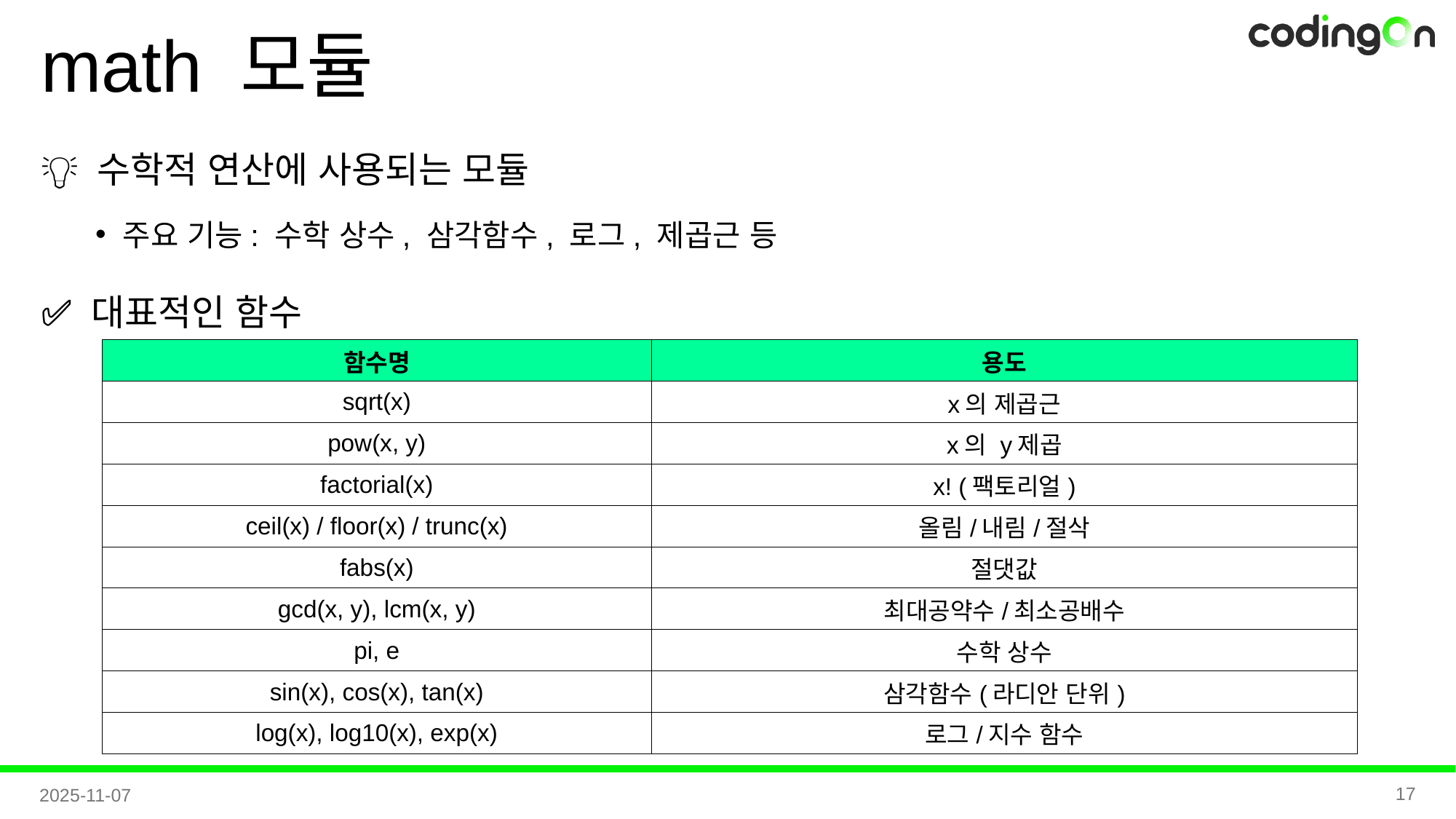

# math 모듈
💡 수학적 연산에 사용되는 모듈
주요 기능: 수학 상수, 삼각함수, 로그, 제곱근 등
✅ 대표적인 함수
| 함수명 | 용도 |
| --- | --- |
| sqrt(x) | x의 제곱근 |
| pow(x, y) | x의 y제곱 |
| factorial(x) | x! (팩토리얼) |
| ceil(x) / floor(x) / trunc(x) | 올림/내림/절삭 |
| fabs(x) | 절댓값 |
| gcd(x, y), lcm(x, y) | 최대공약수/최소공배수 |
| pi, e | 수학 상수 |
| sin(x), cos(x), tan(x) | 삼각함수(라디안 단위) |
| log(x), log10(x), exp(x) | 로그/지수 함수 |
17
2025-11-07